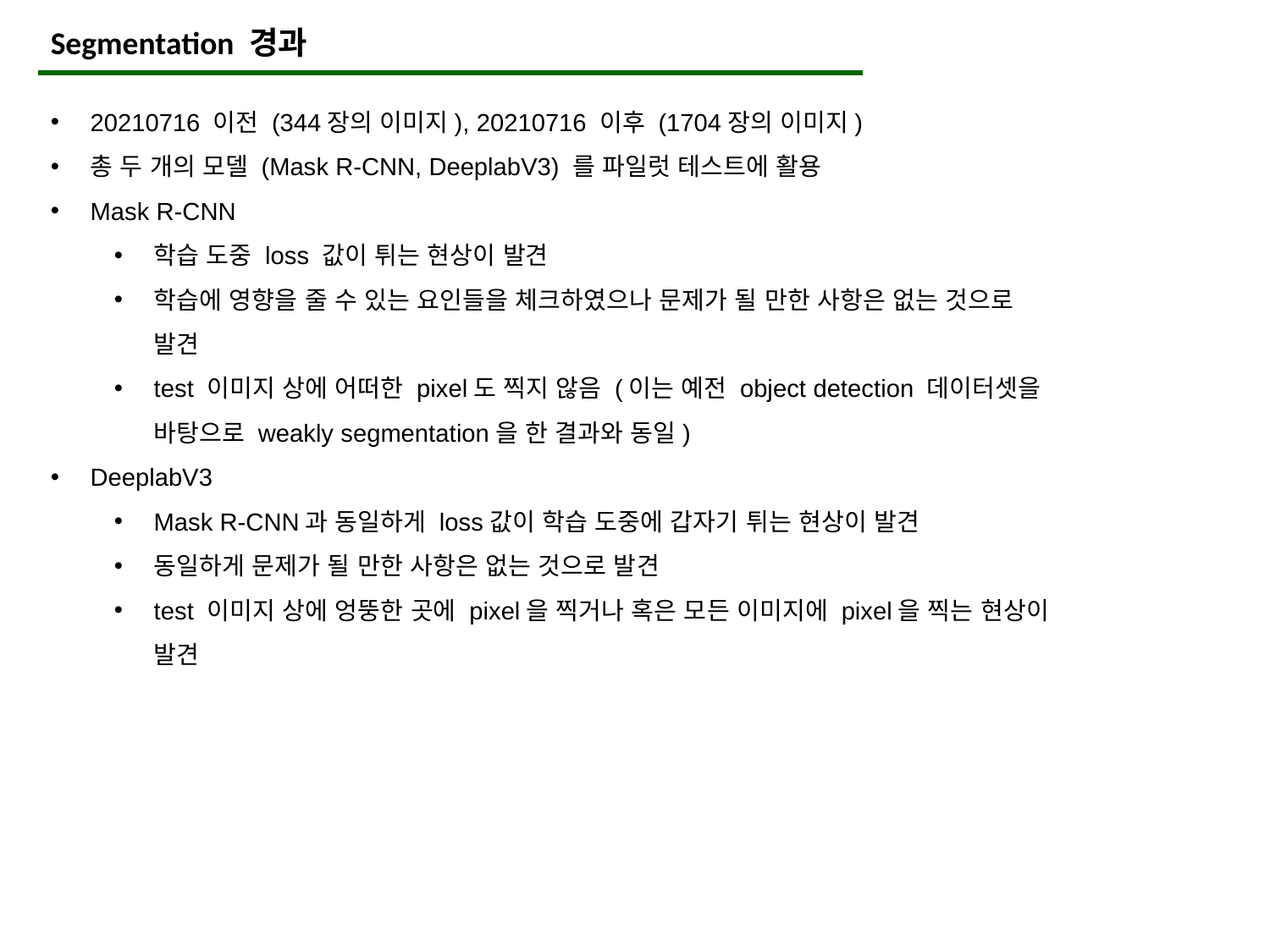

Segmentation 경과
20210716 이전 (344장의 이미지), 20210716 이후 (1704장의 이미지)
총 두 개의 모델 (Mask R-CNN, DeeplabV3) 를 파일럿 테스트에 활용
Mask R-CNN
학습 도중 loss 값이 튀는 현상이 발견
학습에 영향을 줄 수 있는 요인들을 체크하였으나 문제가 될 만한 사항은 없는 것으로 발견
test 이미지 상에 어떠한 pixel도 찍지 않음 (이는 예전 object detection 데이터셋을 바탕으로 weakly segmentation을 한 결과와 동일)
DeeplabV3
Mask R-CNN과 동일하게 loss값이 학습 도중에 갑자기 튀는 현상이 발견
동일하게 문제가 될 만한 사항은 없는 것으로 발견
test 이미지 상에 엉뚱한 곳에 pixel을 찍거나 혹은 모든 이미지에 pixel을 찍는 현상이 발견